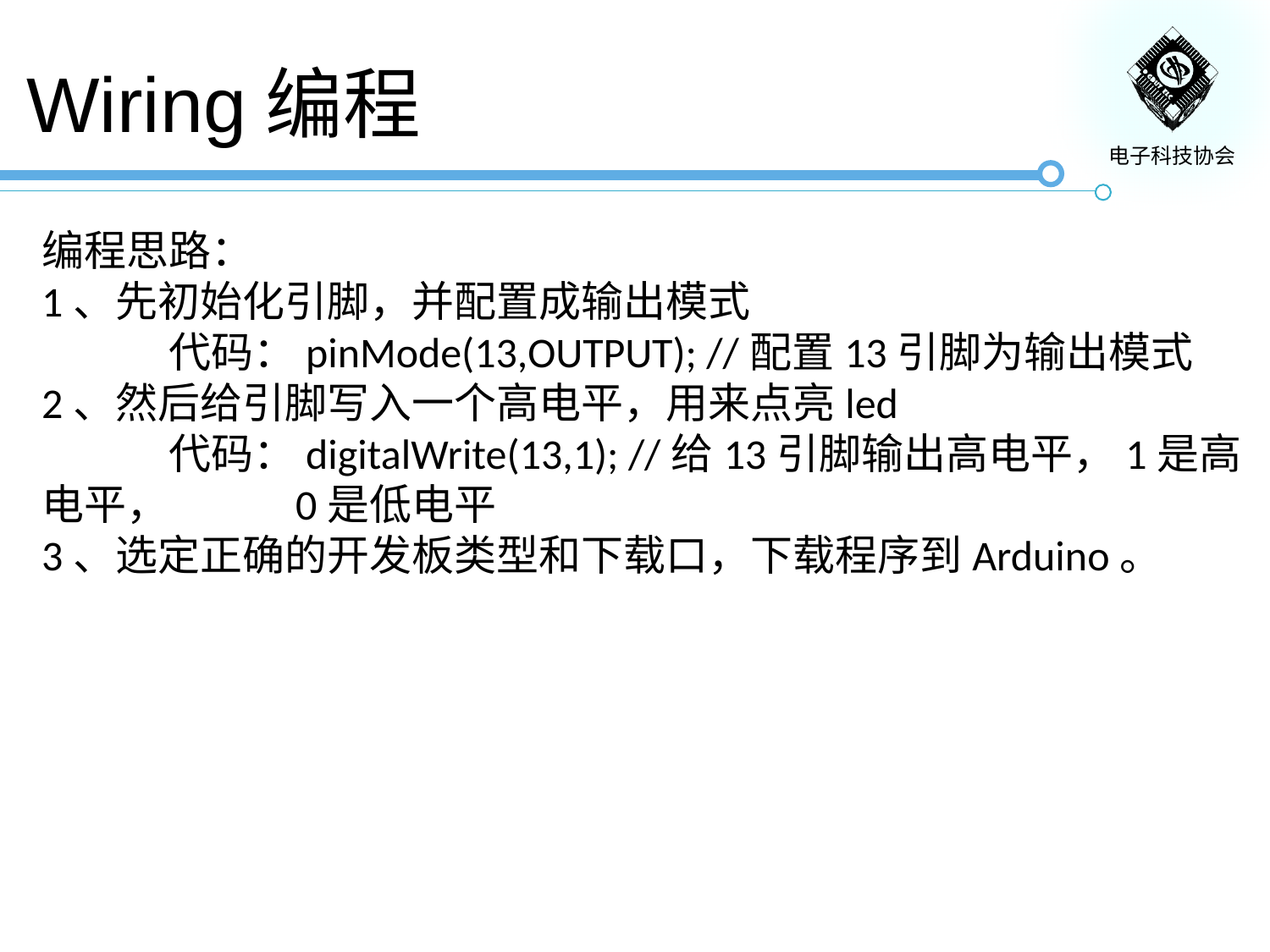

# Wiring编程
编程思路：
1、先初始化引脚，并配置成输出模式
	代码：pinMode(13,OUTPUT); //配置13引脚为输出模式
2、然后给引脚写入一个高电平，用来点亮led
	代码：digitalWrite(13,1); //给13引脚输出高电平，1是高电平，	0是低电平
3、选定正确的开发板类型和下载口，下载程序到Arduino。